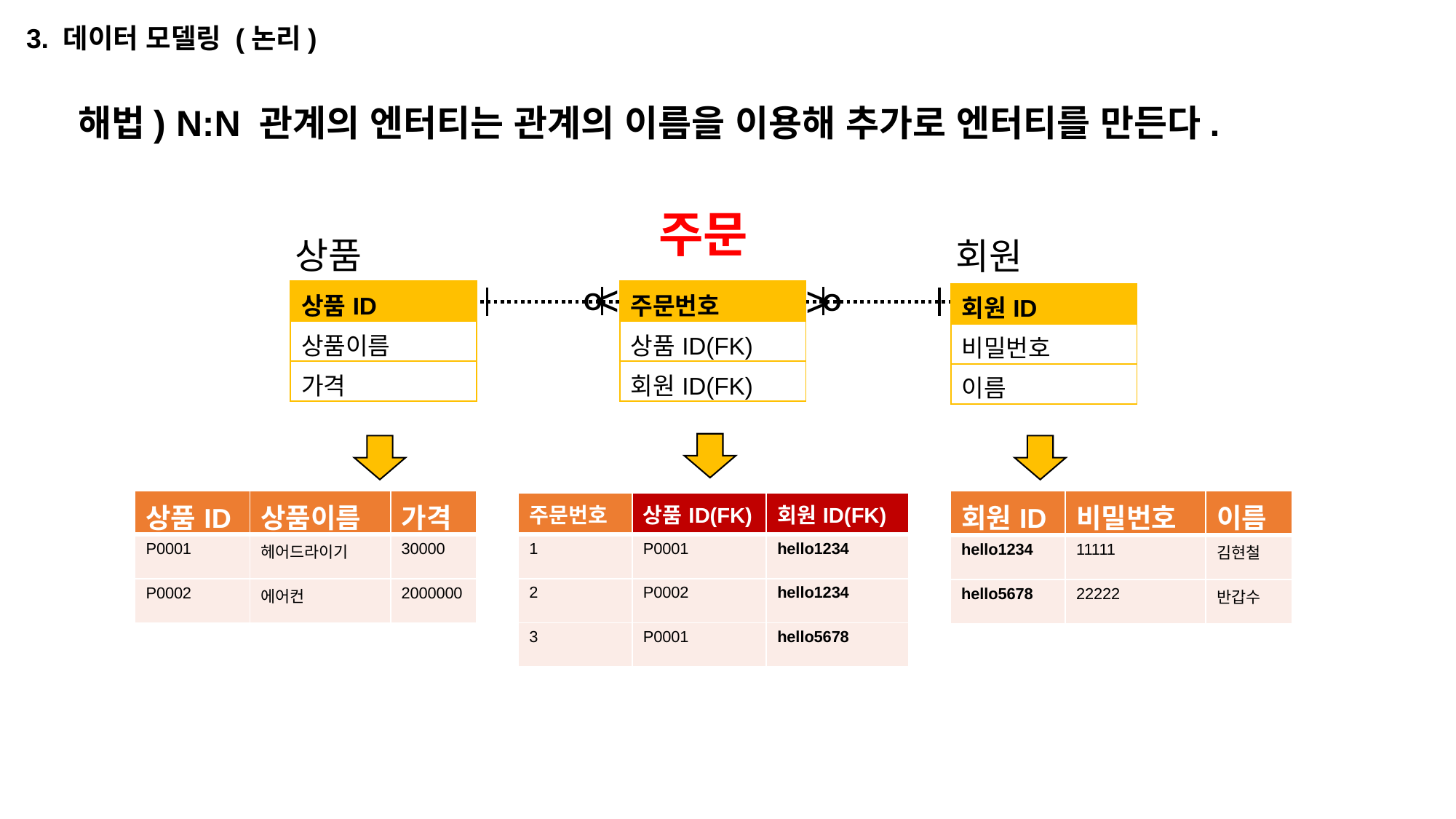

3. 데이터 모델링 (논리)
해법) N:N 관계의 엔터티는 관계의 이름을 이용해 추가로 엔터티를 만든다.
주문
상품
회원
<
<
| 상품ID |
| --- |
| 상품이름 |
| 가격 |
O
| 주문번호 |
| --- |
| 상품ID(FK) |
| 회원ID(FK) |
O
| 회원ID |
| --- |
| 비밀번호 |
| 이름 |

| 상품ID | 상품이름 | 가격 |
| --- | --- | --- |
| P0001 | 헤어드라이기 | 30000 |
| P0002 | 에어컨 | 2000000 |
| 회원ID | 비밀번호 | 이름 |
| --- | --- | --- |
| hello1234 | 11111 | 김현철 |
| hello5678 | 22222 | 반갑수 |
| 주문번호 | 상품ID(FK) | 회원ID(FK) |
| --- | --- | --- |
| 1 | P0001 | hello1234 |
| 2 | P0002 | hello1234 |
| 3 | P0001 | hello5678 |
상품ID가 P0001 인 상품은 헤어드라이기 이고 가격은 30000 입니다.
상품ID가 P0002 인 상품은 에어컨 이고 가격은 2000000 입니다.

회원ID가 taewoo인 회원의 비밀번호는 11111 , 이름은 김현철입니다.
회원ID가 kk123 인 회원의 비밀번호는 22222 , 이름은 반갑수 입니다.

taewoo회원은 P0001 상품을 구매합니다.
taewoo회원은 P0002 상품을 구매합니다.
kk123회원은 P0001 상품을 구매합니다.